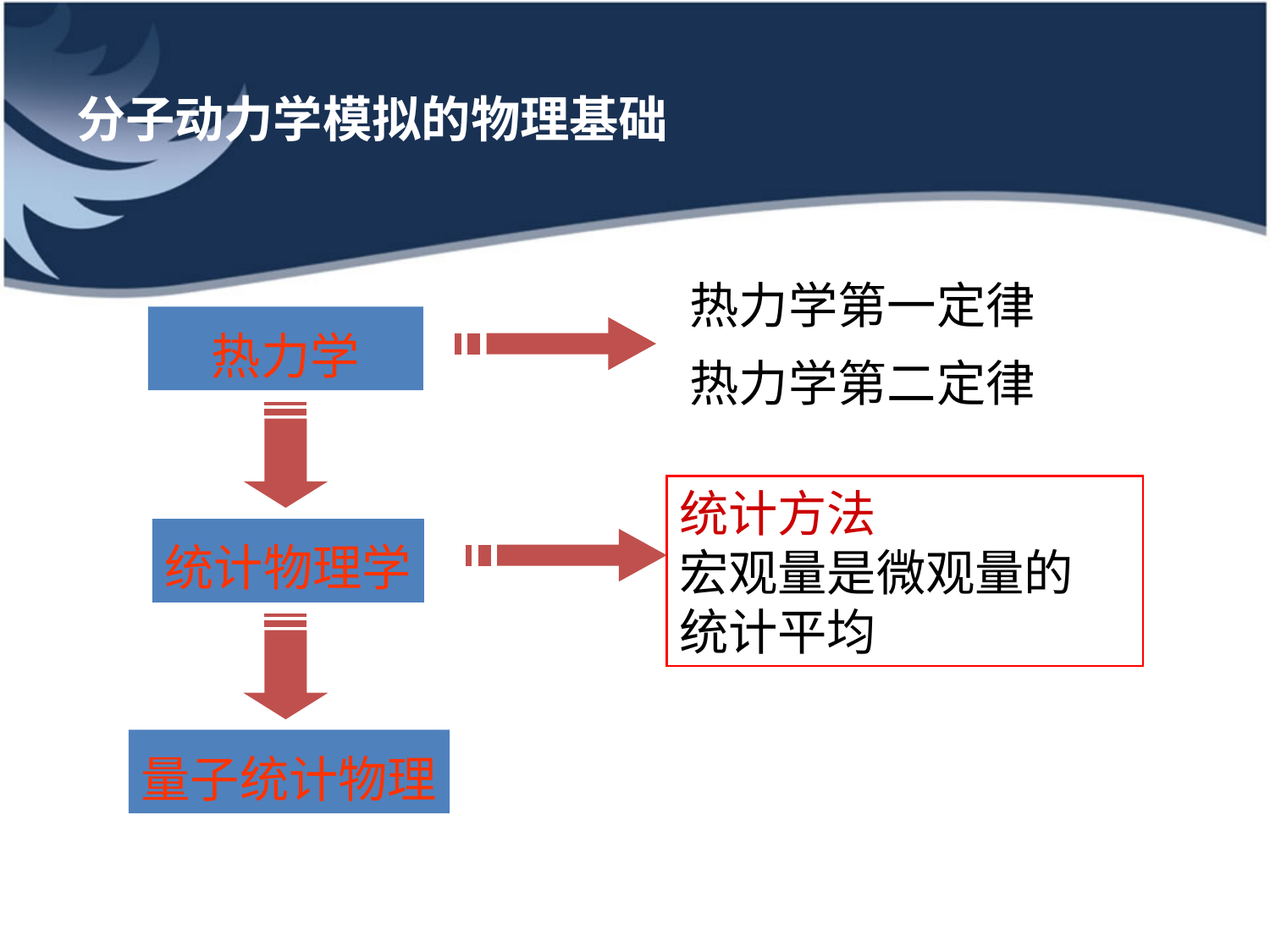

# 分子动力学模拟的物理基础
热力学第一定律
热力学第二定律
热力学

统计方法
宏观量是微观量的
统计平均
统计物理学

量子统计物理